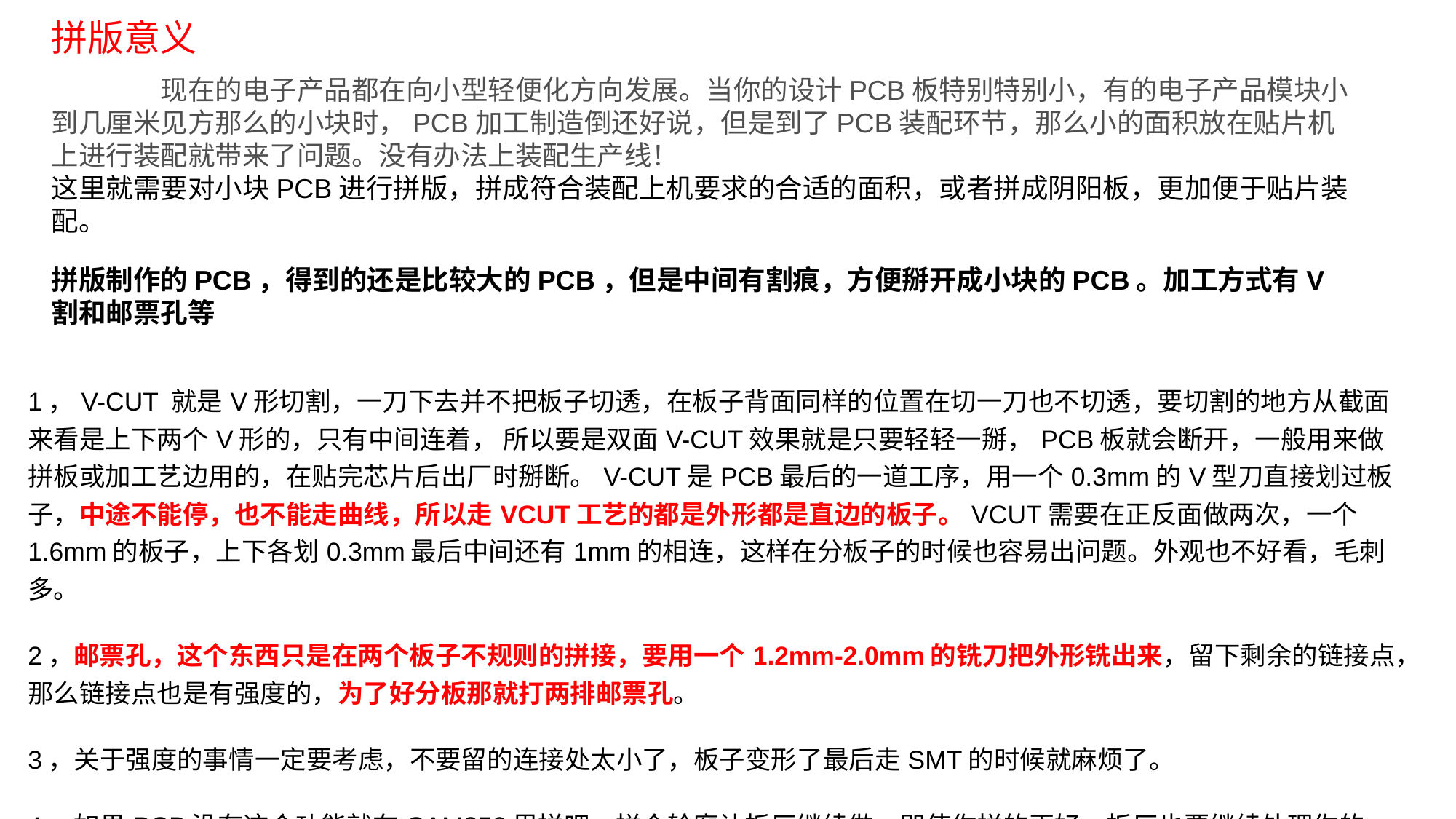

拼版意义
	现在的电子产品都在向小型轻便化方向发展。当你的设计PCB板特别特别小，有的电子产品模块小到几厘米见方那么的小块时，PCB加工制造倒还好说，但是到了PCB装配环节，那么小的面积放在贴片机上进行装配就带来了问题。没有办法上装配生产线！
这里就需要对小块PCB进行拼版，拼成符合装配上机要求的合适的面积，或者拼成阴阳板，更加便于贴片装配。
拼版制作的PCB，得到的还是比较大的PCB，但是中间有割痕，方便掰开成小块的PCB。加工方式有V割和邮票孔等
| 1，V-CUT 就是V形切割，一刀下去并不把板子切透，在板子背面同样的位置在切一刀也不切透，要切割的地方从截面来看是上下两个V形的，只有中间连着， 所以要是双面V-CUT效果就是只要轻轻一掰，PCB板就会断开，一般用来做拼板或加工艺边用的，在贴完芯片后出厂时掰断。V-CUT是PCB最后的一道工序，用一个0.3mm的V型刀直接划过板子，中途不能停，也不能走曲线，所以走VCUT工艺的都是外形都是直边的板子。VCUT需要在正反面做两次，一个1.6mm的板子，上下各划0.3mm最后中间还有1mm的相连，这样在分板子的时候也容易出问题。外观也不好看，毛刺多。 2，邮票孔，这个东西只是在两个板子不规则的拼接，要用一个1.2mm-2.0mm的铣刀把外形铣出来，留下剩余的链接点，那么链接点也是有强度的，为了好分板那就打两排邮票孔。 3，关于强度的事情一定要考虑，不要留的连接处太小了，板子变形了最后走SMT的时候就麻烦了。 4，如果PCB没有这个功能就在CAM350里拼吧，拼个轮廓让板厂继续做，即使你拼的再好，板厂也要继续处理你的GERBER。 |
| --- |